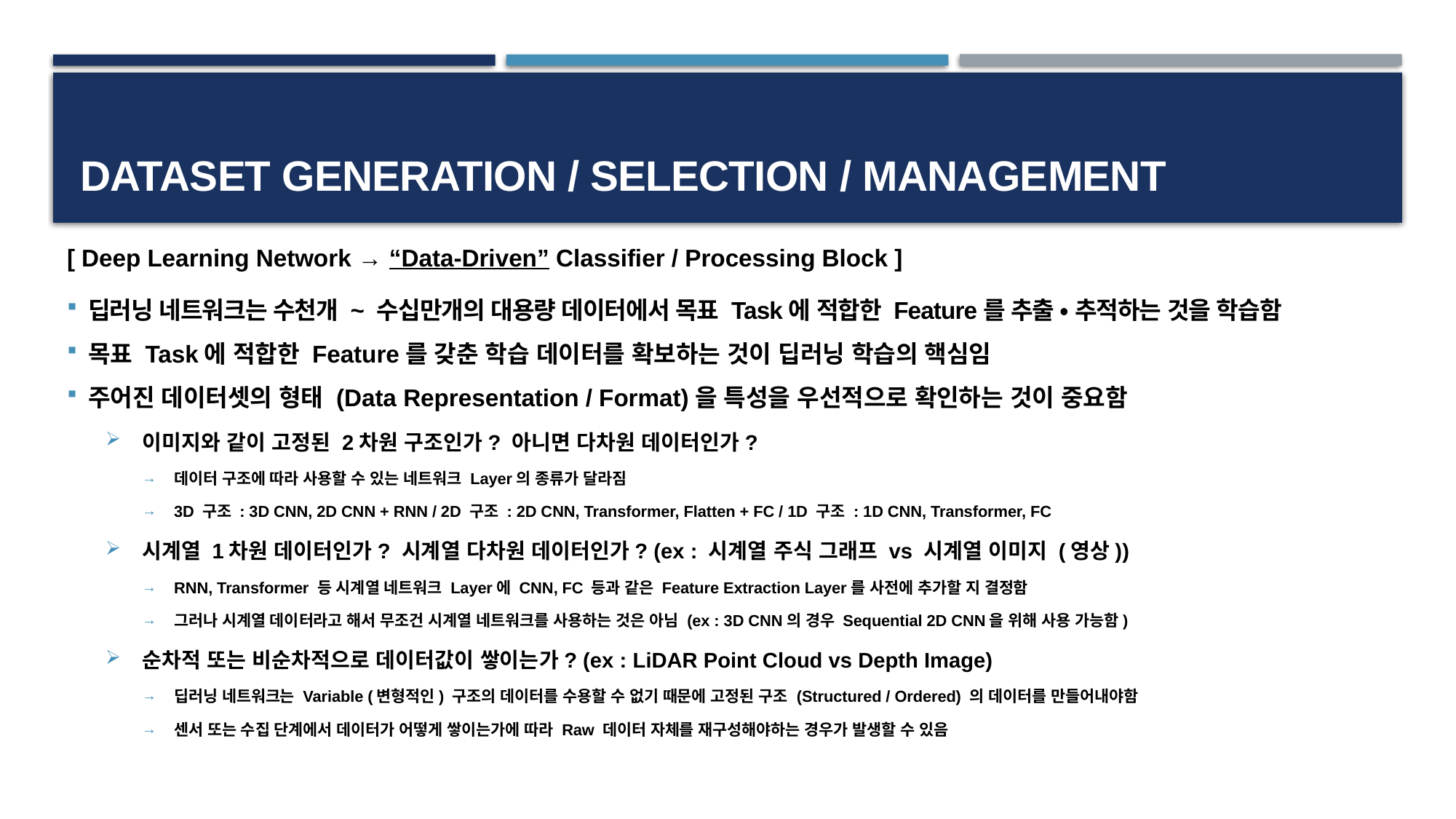

# Dataset Generation / Selection / Management
[ Deep Learning Network → “Data-Driven” Classifier / Processing Block ]
딥러닝 네트워크는 수천개 ~ 수십만개의 대용량 데이터에서 목표 Task에 적합한 Feature를 추출 • 추적하는 것을 학습함
목표 Task에 적합한 Feature를 갖춘 학습 데이터를 확보하는 것이 딥러닝 학습의 핵심임
주어진 데이터셋의 형태 (Data Representation / Format)을 특성을 우선적으로 확인하는 것이 중요함
이미지와 같이 고정된 2차원 구조인가? 아니면 다차원 데이터인가?
데이터 구조에 따라 사용할 수 있는 네트워크 Layer의 종류가 달라짐
3D 구조 : 3D CNN, 2D CNN + RNN / 2D 구조 : 2D CNN, Transformer, Flatten + FC / 1D 구조 : 1D CNN, Transformer, FC
시계열 1차원 데이터인가? 시계열 다차원 데이터인가? (ex : 시계열 주식 그래프 vs 시계열 이미지 (영상))
RNN, Transformer 등 시계열 네트워크 Layer에 CNN, FC 등과 같은 Feature Extraction Layer를 사전에 추가할 지 결정함
그러나 시계열 데이터라고 해서 무조건 시계열 네트워크를 사용하는 것은 아님 (ex : 3D CNN의 경우 Sequential 2D CNN을 위해 사용 가능함)
순차적 또는 비순차적으로 데이터값이 쌓이는가? (ex : LiDAR Point Cloud vs Depth Image)
딥러닝 네트워크는 Variable (변형적인) 구조의 데이터를 수용할 수 없기 때문에 고정된 구조 (Structured / Ordered) 의 데이터를 만들어내야함
센서 또는 수집 단계에서 데이터가 어떻게 쌓이는가에 따라 Raw 데이터 자체를 재구성해야하는 경우가 발생할 수 있음